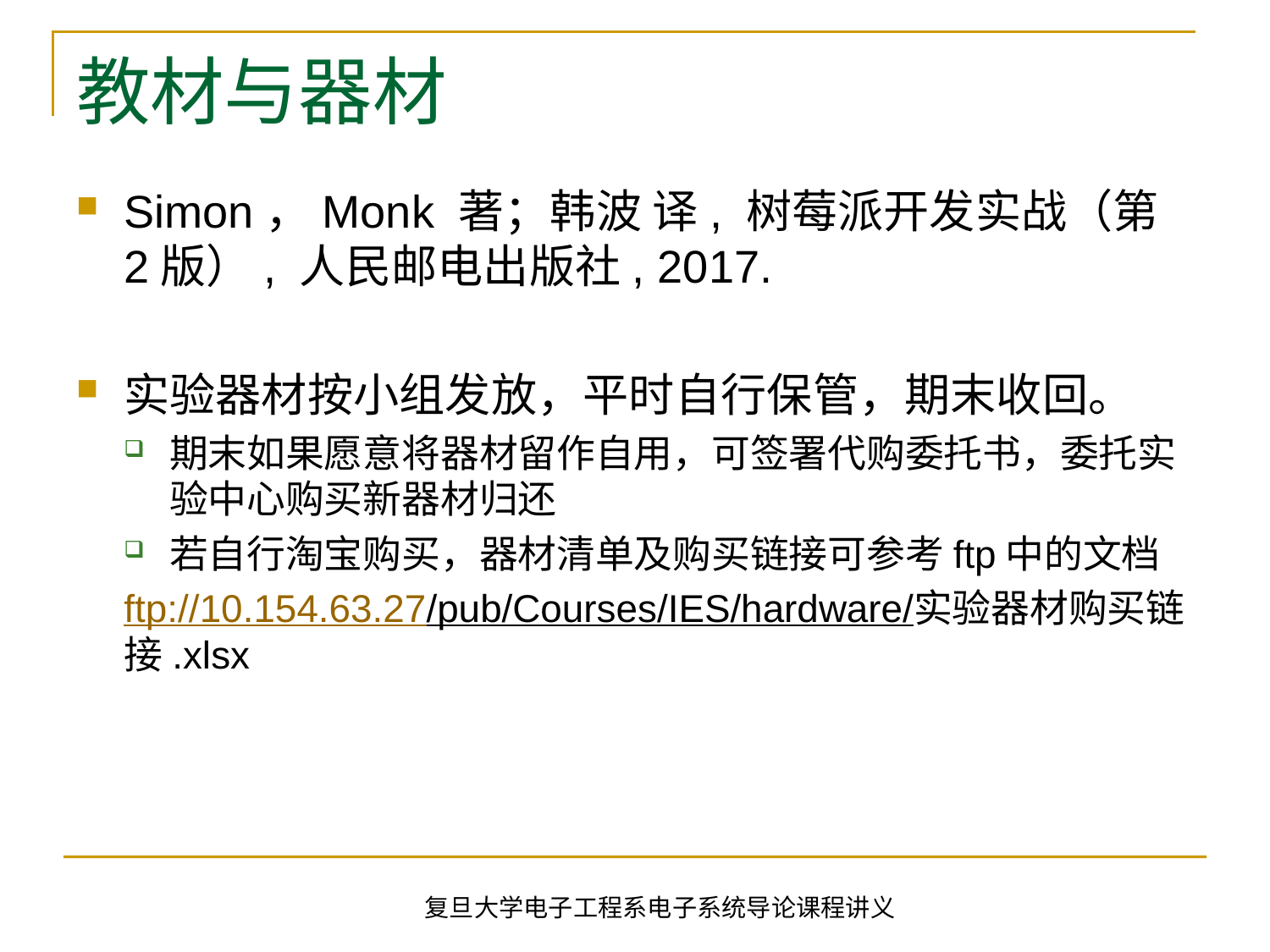

# 教材与器材
Simon，Monk 著；韩波 译, 树莓派开发实战（第2版）, 人民邮电出版社, 2017.

实验器材按小组发放，平时自行保管，期末收回。
期末如果愿意将器材留作自用，可签署代购委托书，委托实验中心购买新器材归还
若自行淘宝购买，器材清单及购买链接可参考ftp中的文档
ftp://10.154.63.27/pub/Courses/IES/hardware/实验器材购买链接.xlsx